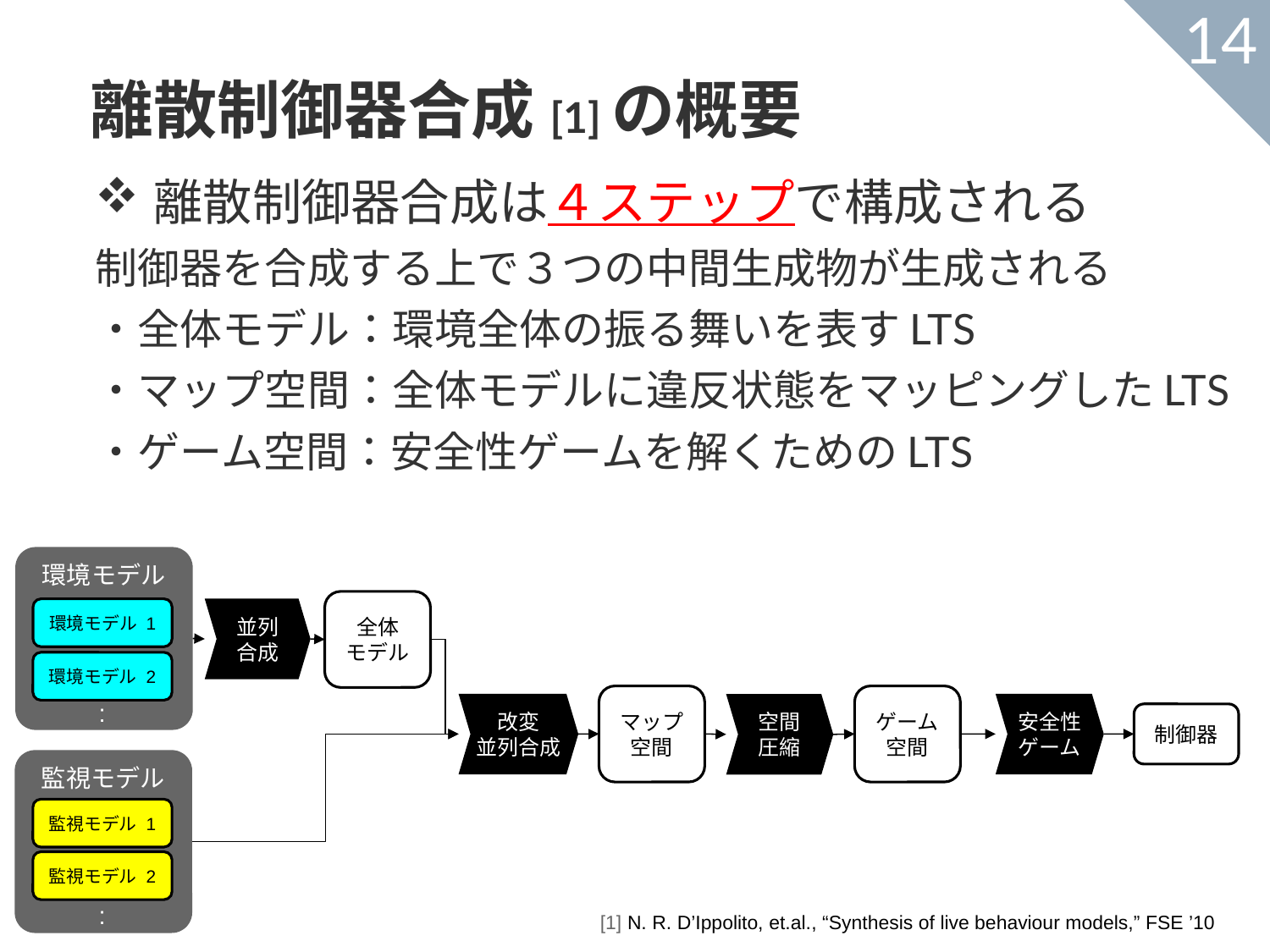

離散制御器合成[1]の概要
14

離散制御器合成は４ステップで構成される
制御器を合成する上で３つの中間生成物が生成される
・全体モデル：環境全体の振る舞いを表すLTS
・マップ空間：全体モデルに違反状態をマッピングしたLTS
・ゲーム空間：安全性ゲームを解くためのLTS
環境モデル
全体
モデル
並列
合成
環境モデル 1

環境モデル 2
マップ空間
ゲーム空間
:
改変
並列合成
安全性
ゲーム
空間
圧縮
制御器
監視モデル
監視モデル 1
監視モデル 2
:
[1] N. R. D’Ippolito, et.al., “Synthesis of live behaviour models,” FSE ’10